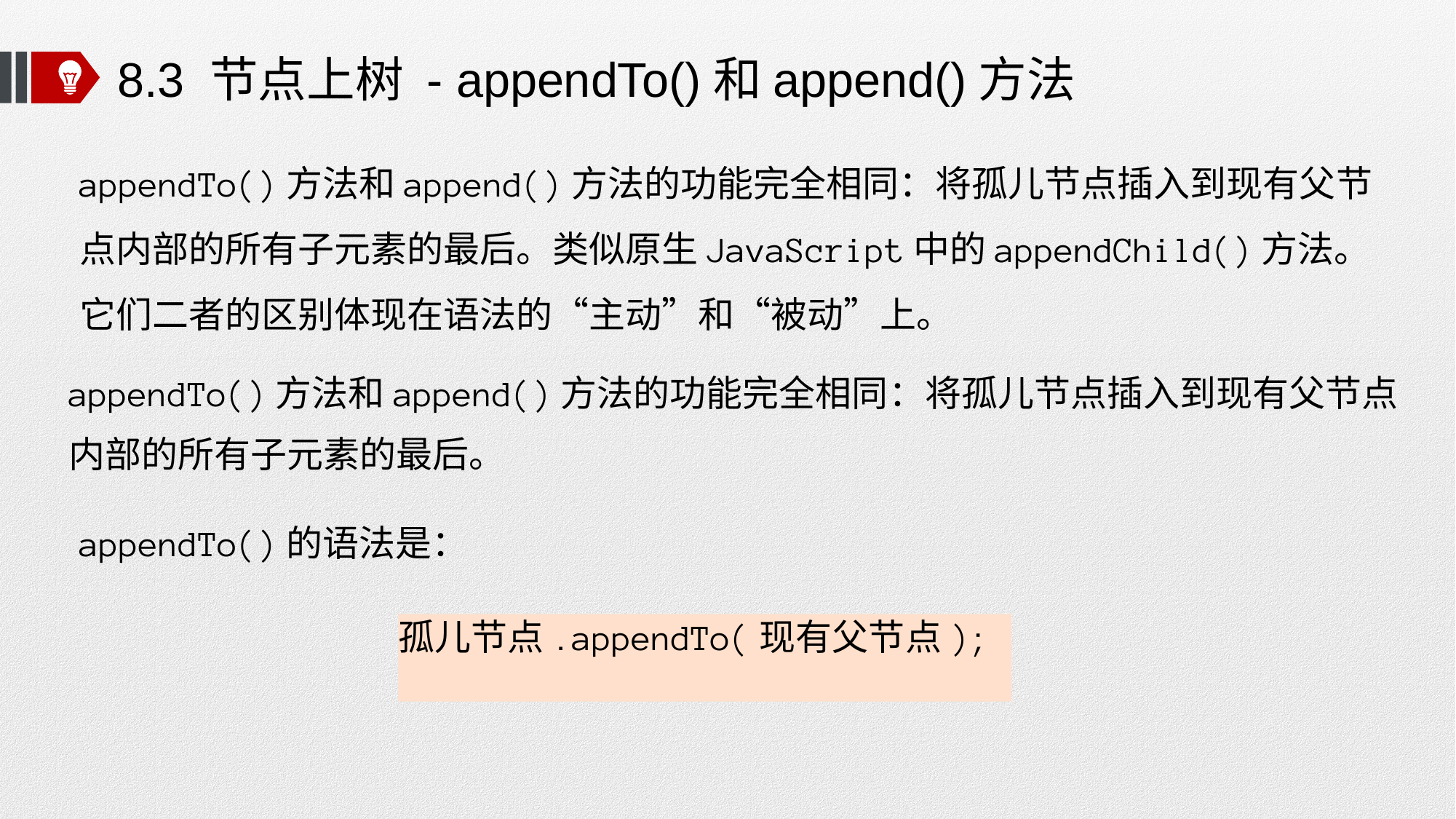

# 8.3 节点上树 - appendTo()和append()方法

appendTo()方法和append()方法的功能完全相同：将孤儿节点插入到现有父节点内部的所有子元素的最后。类似原生JavaScript中的appendChild()方法。它们二者的区别体现在语法的“主动”和“被动”上。
appendTo()方法和append()方法的功能完全相同：将孤儿节点插入到现有父节点内部的所有子元素的最后。
appendTo()的语法是：

孤儿节点.appendTo(现有父节点);